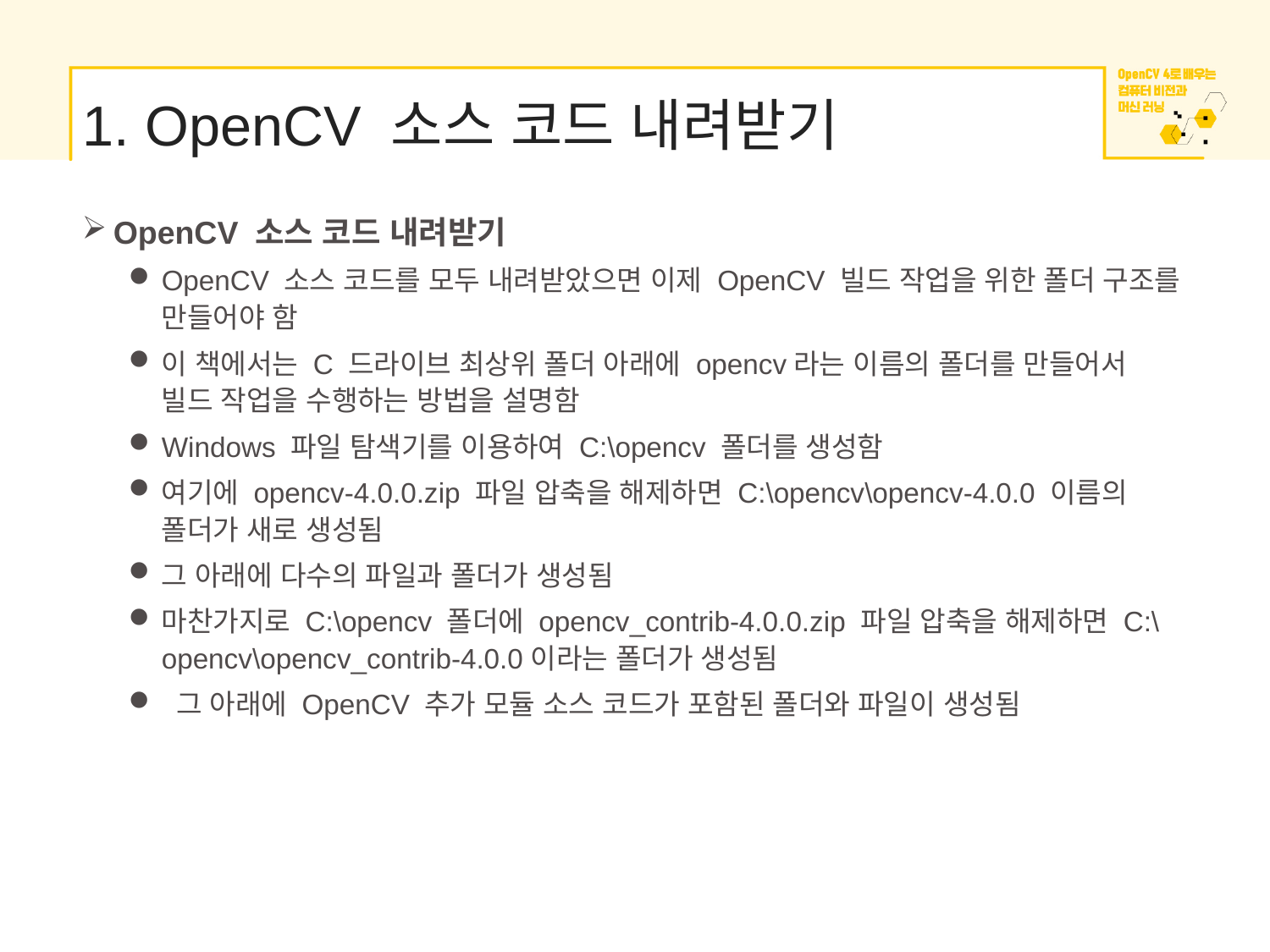

# 1. OpenCV 소스 코드 내려받기
OpenCV 소스 코드 내려받기
OpenCV 소스 코드를 모두 내려받았으면 이제 OpenCV 빌드 작업을 위한 폴더 구조를 만들어야 함
이 책에서는 C 드라이브 최상위 폴더 아래에 opencv라는 이름의 폴더를 만들어서 빌드 작업을 수행하는 방법을 설명함
Windows 파일 탐색기를 이용하여 C:\opencv 폴더를 생성함
여기에 opencv-4.0.0.zip 파일 압축을 해제하면 C:\opencv\opencv-4.0.0 이름의 폴더가 새로 생성됨
그 아래에 다수의 파일과 폴더가 생성됨
마찬가지로 C:\opencv 폴더에 opencv_contrib-4.0.0.zip 파일 압축을 해제하면 C:\opencv\opencv_contrib-4.0.0이라는 폴더가 생성됨
 그 아래에 OpenCV 추가 모듈 소스 코드가 포함된 폴더와 파일이 생성됨